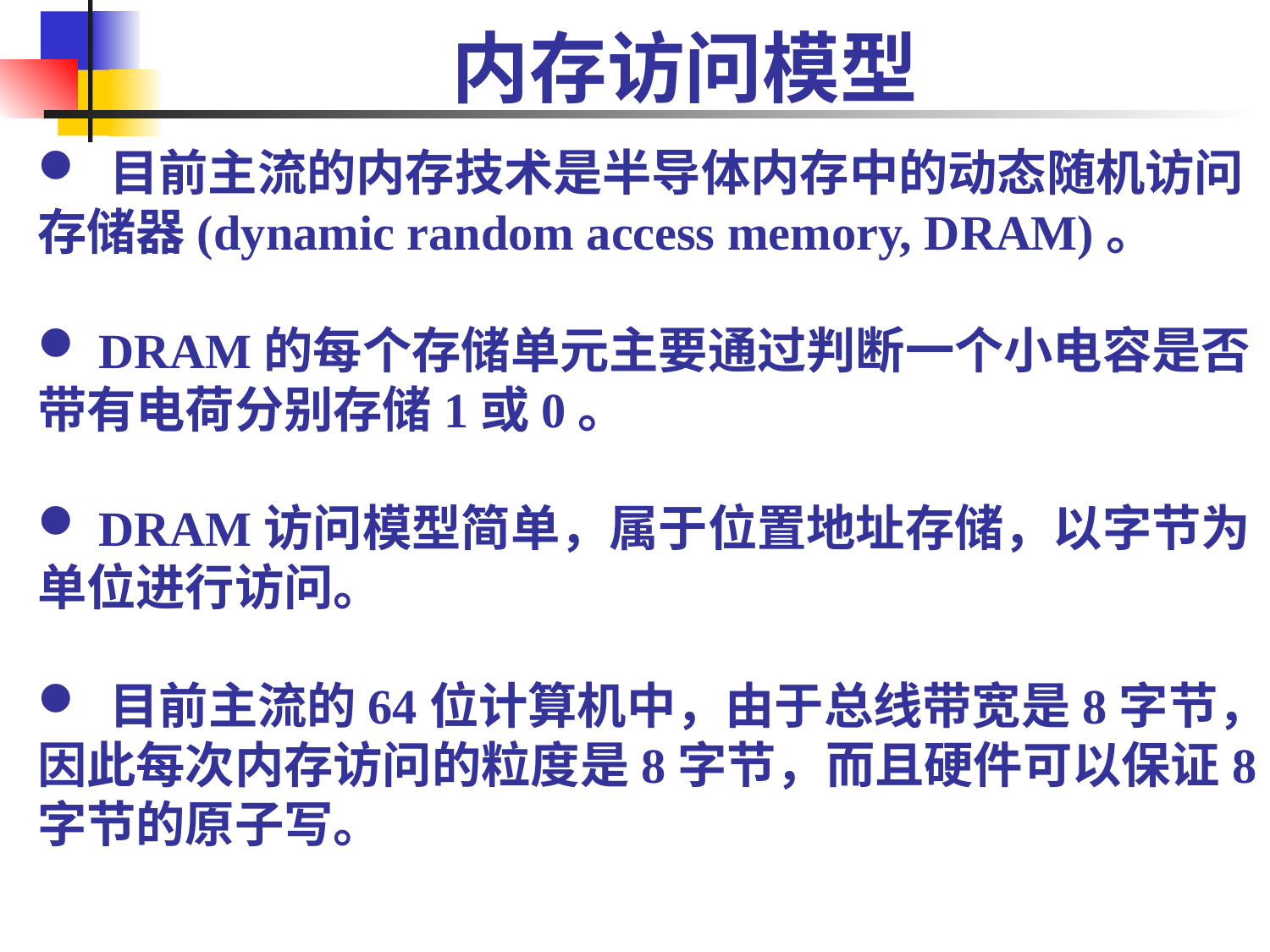

# 内存访问模型
 目前主流的内存技术是半导体内存中的动态随机访问存储器(dynamic random access memory, DRAM)。

 DRAM的每个存储单元主要通过判断一个小电容是否带有电荷分别存储1或0。

 DRAM访问模型简单，属于位置地址存储，以字节为单位进行访问。

 目前主流的64位计算机中，由于总线带宽是8字节，因此每次内存访问的粒度是8字节，而且硬件可以保证8字节的原子写。